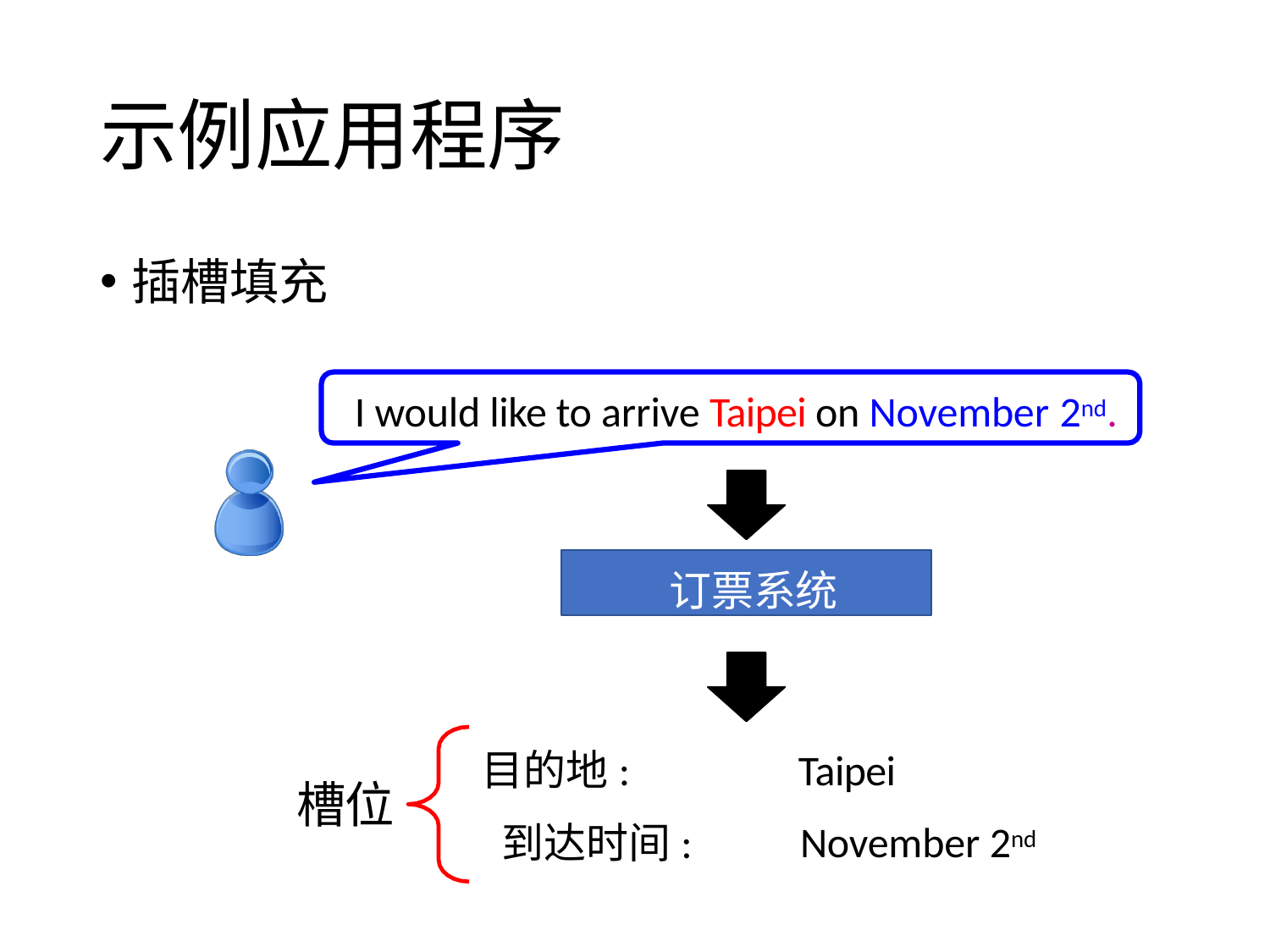

# 示例应用程序
插槽填充

I would like to arrive Taipei on November 2nd.

       订票系统

目的地:
 到达时间:
Taipei  November 2nd

槽位